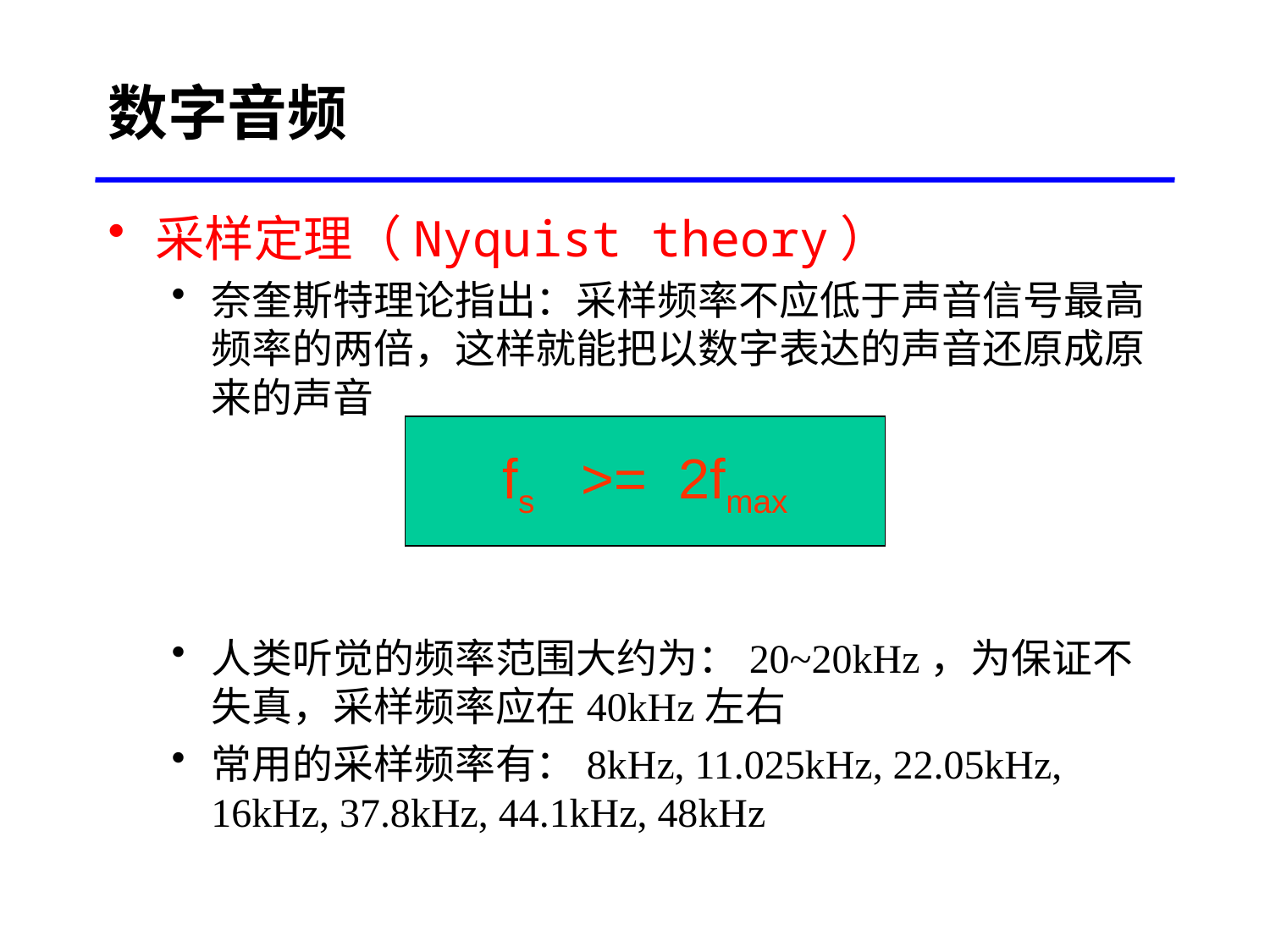

数字音频
采样定理（Nyquist theory）
奈奎斯特理论指出：采样频率不应低于声音信号最高频率的两倍，这样就能把以数字表达的声音还原成原来的声音

人类听觉的频率范围大约为：20~20kHz，为保证不失真，采样频率应在40kHz左右
常用的采样频率有：8kHz, 11.025kHz, 22.05kHz, 16kHz, 37.8kHz, 44.1kHz, 48kHz
fs   >=  2fmax